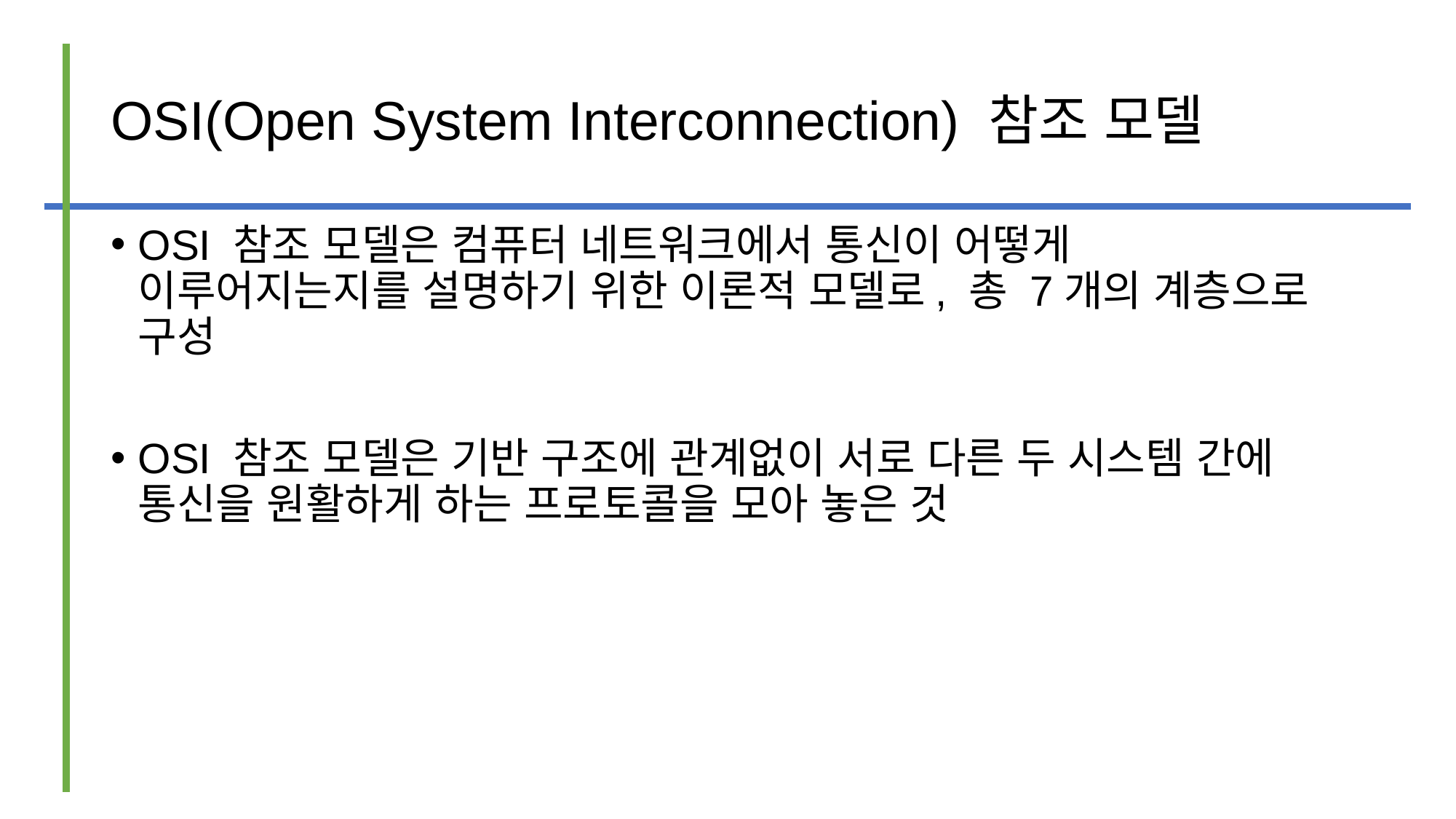

# OSI(Open System Interconnection) 참조 모델
OSI 참조 모델은 컴퓨터 네트워크에서 통신이 어떻게 이루어지는지를 설명하기 위한 이론적 모델로, 총 7개의 계층으로 구성

OSI 참조 모델은 기반 구조에 관계없이 서로 다른 두 시스템 간에 통신을 원활하게 하는 프로토콜을 모아 놓은 것